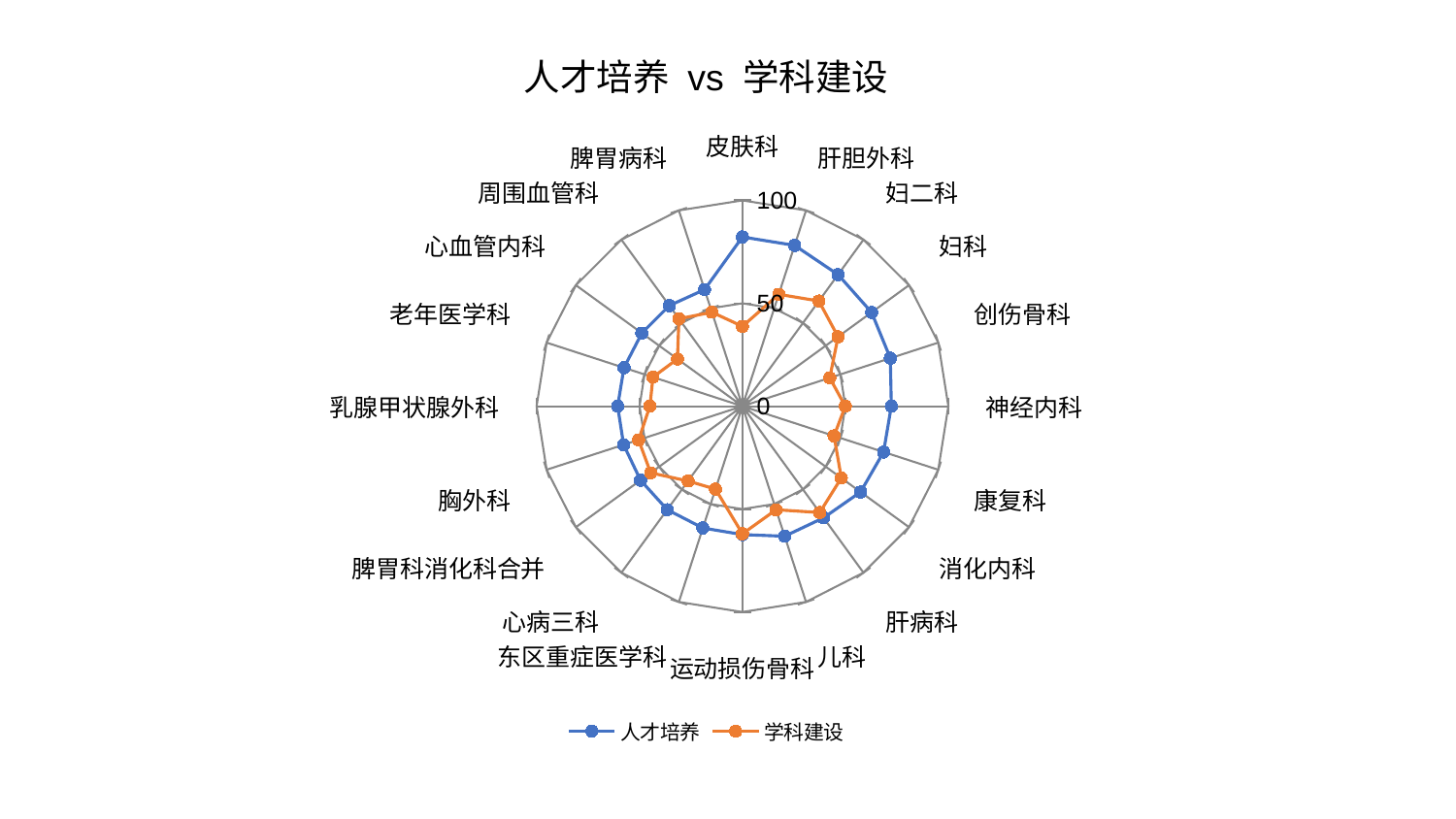

### Chart: 人才培养 vs 学科建设

| Category | 人才培养 | 学科建设 |
|---|---|---|
| 皮肤科 | 82.2318101992766 | 38.78276403635805 |
| 肝胆外科 | 82.14926414413559 | 57.16671502702316 |
| 妇二科 | 79.01442136709379 | 63.174579340859175 |
| 妇科 | 77.53442164276623 | 57.41419453482108 |
| 创伤骨科 | 75.54115559502081 | 44.58435909174345 |
| 神经内科 | 72.32369853112205 | 49.94485850187243 |
| 康复科 | 72.07304616181051 | 46.79397372298118 |
| 消化内科 | 70.94508317119376 | 59.366861298035595 |
| 肝病科 | 67.06453046708074 | 63.888680918631486 |
| 儿科 | 66.42902785443646 | 52.901173473896215 |
| 运动损伤骨科 | 62.39477709119007 | 62.00771975365041 |
| 东区重症医学科 | 62.2396042965482 | 42.360376955614726 |
| 心病三科 | 62.176731664519316 | 44.95845720935511 |
| 脾胃科消化科合并 | 61.2134012417761 | 55.10481904665249 |
| 胸外科 | 60.70433348560812 | 53.05925907822527 |
| 乳腺甲状腺外科 | 60.60975163883234 | 44.94248739584758 |
| 老年医学科 | 60.5126042190012 | 45.71805336766295 |
| 心血管内科 | 60.425498455976474 | 39.034472587325226 |
| 周围血管科 | 60.39848294326422 | 52.482721593962786 |
| 脾胃病科 | 59.58843061223654 | 48.01808718177067 |
86